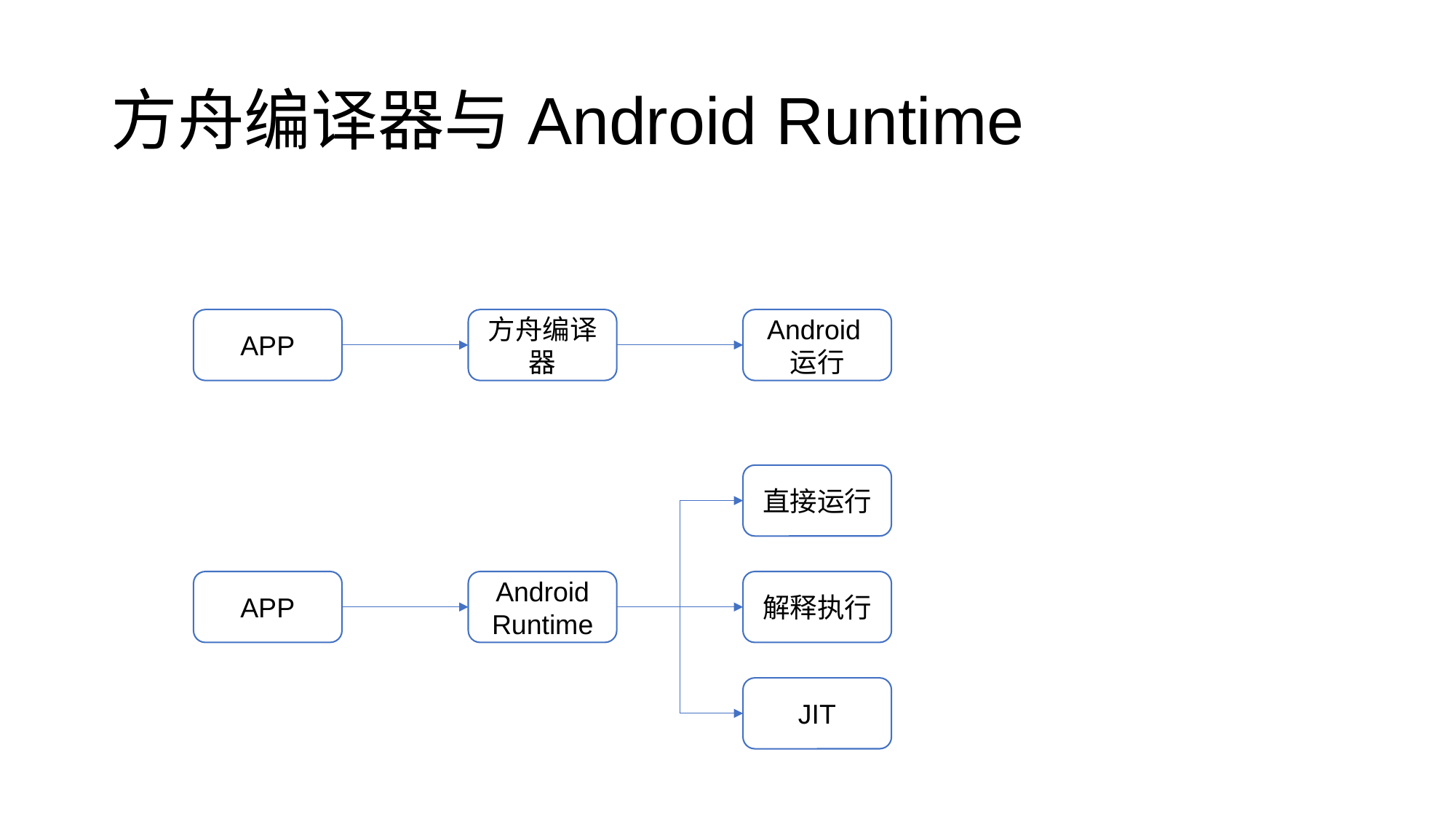

# 方舟编译器与Android Runtime
方舟编译器
Android运行
APP
直接运行
APP
Android Runtime
解释执行
JIT